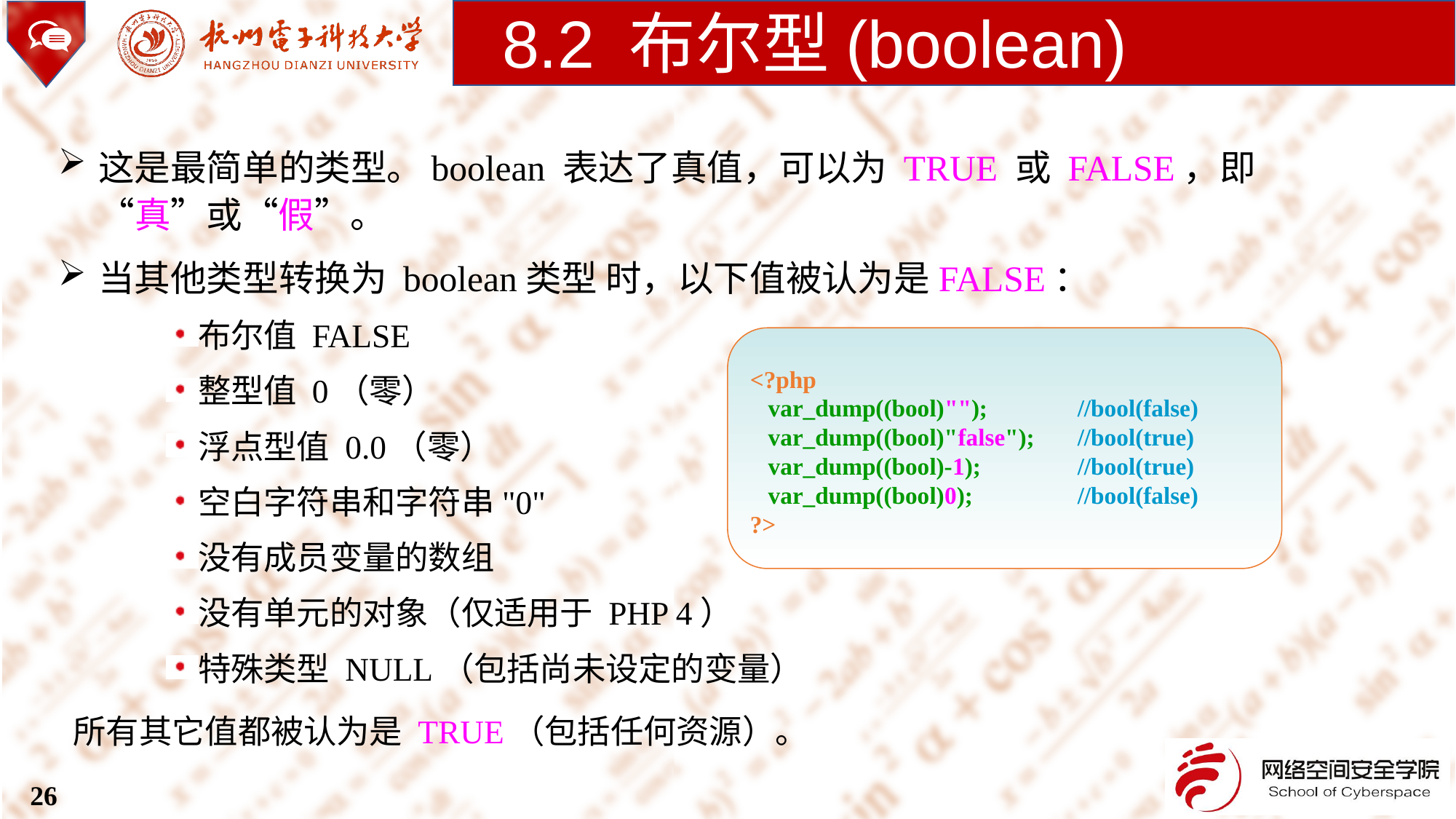

8.2 布尔型(boolean)
这是最简单的类型。boolean 表达了真值，可以为 TRUE 或 FALSE，即“真”或“假”。
当其他类型转换为 boolean类型 时，以下值被认为是FALSE：
布尔值 FALSE
整型值 0（零）
浮点型值 0.0（零）
空白字符串和字符串"0"
没有成员变量的数组
没有单元的对象（仅适用于 PHP 4）
特殊类型 NULL（包括尚未设定的变量）
 所有其它值都被认为是 TRUE（包括任何资源）。
<?php
   var_dump((bool)"");           	//bool(false)
   var_dump((bool)"false");   	//bool(true)
   var_dump((bool)-1);            	//bool(true)
   var_dump((bool)0);	//bool(false)
?>
26